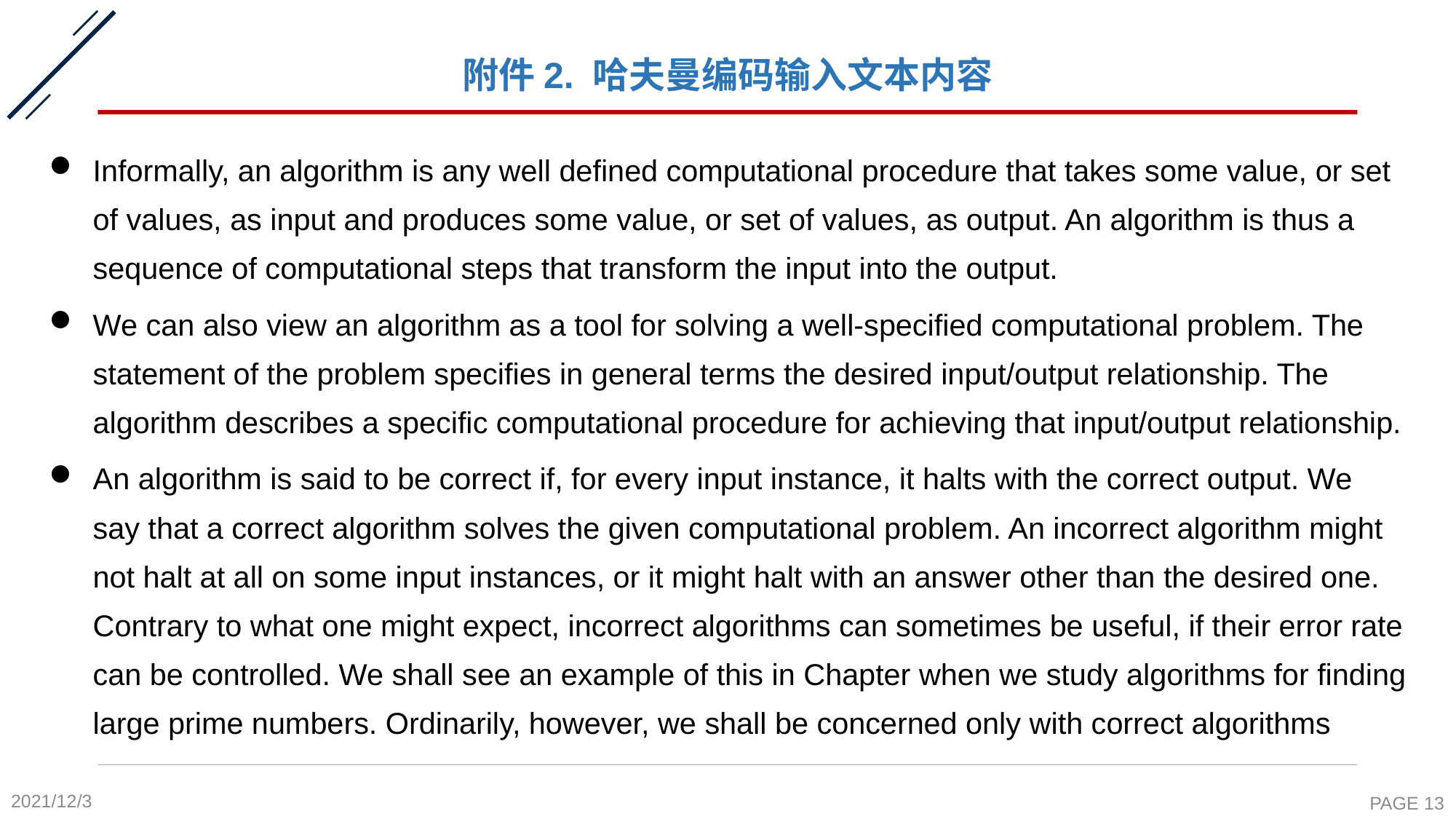

# 附件2. 哈夫曼编码输入文本内容
Informally, an algorithm is any well defined computational procedure that takes some value, or set of values, as input and produces some value, or set of values, as output. An algorithm is thus a sequence of computational steps that transform the input into the output.
We can also view an algorithm as a tool for solving a well-specified computational problem. The statement of the problem specifies in general terms the desired input/output relationship. The algorithm describes a specific computational procedure for achieving that input/output relationship.
An algorithm is said to be correct if, for every input instance, it halts with the correct output. We say that a correct algorithm solves the given computational problem. An incorrect algorithm might not halt at all on some input instances, or it might halt with an answer other than the desired one. Contrary to what one might expect, incorrect algorithms can sometimes be useful, if their error rate can be controlled. We shall see an example of this in Chapter when we study algorithms for finding large prime numbers. Ordinarily, however, we shall be concerned only with correct algorithms

2021/12/3
PAGE 13